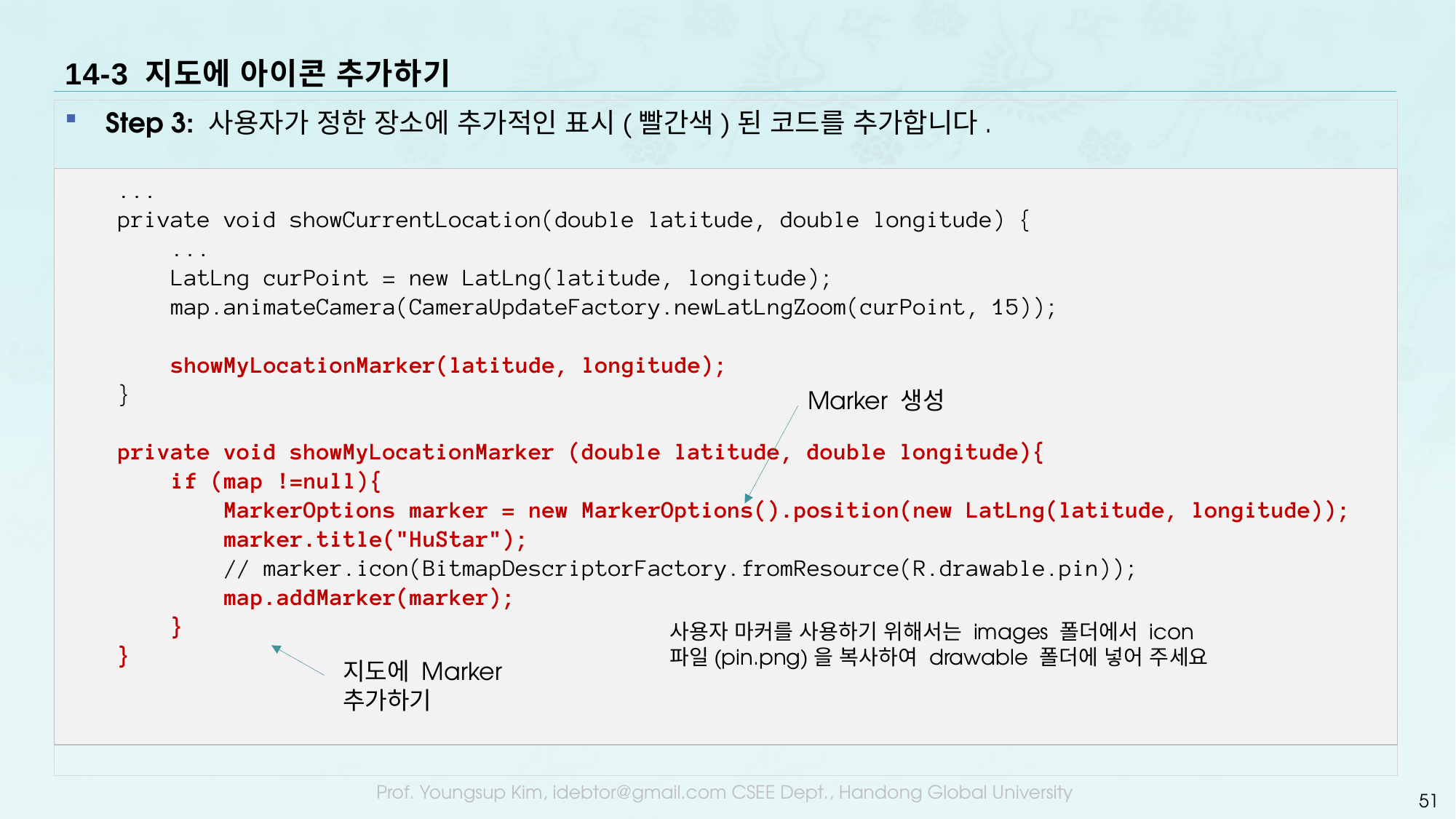

# 14-3 지도에 아이콘 추가하기
Step 3: 사용자가 정한 장소에 추가적인 표시(빨간색)된 코드를 추가합니다.

    ...
    private void showCurrentLocation(double latitude, double longitude) {
        ...
        LatLng curPoint = new LatLng(latitude, longitude);
        map.animateCamera(CameraUpdateFactory.newLatLngZoom(curPoint, 15));

        showMyLocationMarker(latitude, longitude);
    }

    private void showMyLocationMarker (double latitude, double longitude){
        if (map !=null){
            MarkerOptions marker = new MarkerOptions().position(new LatLng(latitude, longitude));
            marker.title("HuStar");
            // marker.icon(BitmapDescriptorFactory.fromResource(R.drawable.pin));
            map.addMarker(marker);
        }
    }
Marker 생성
사용자 마커를 사용하기 위해서는 images 폴더에서 icon 파일(pin.png)을 복사하여 drawable 폴더에 넣어 주세요
지도에 Marker 추가하기
51